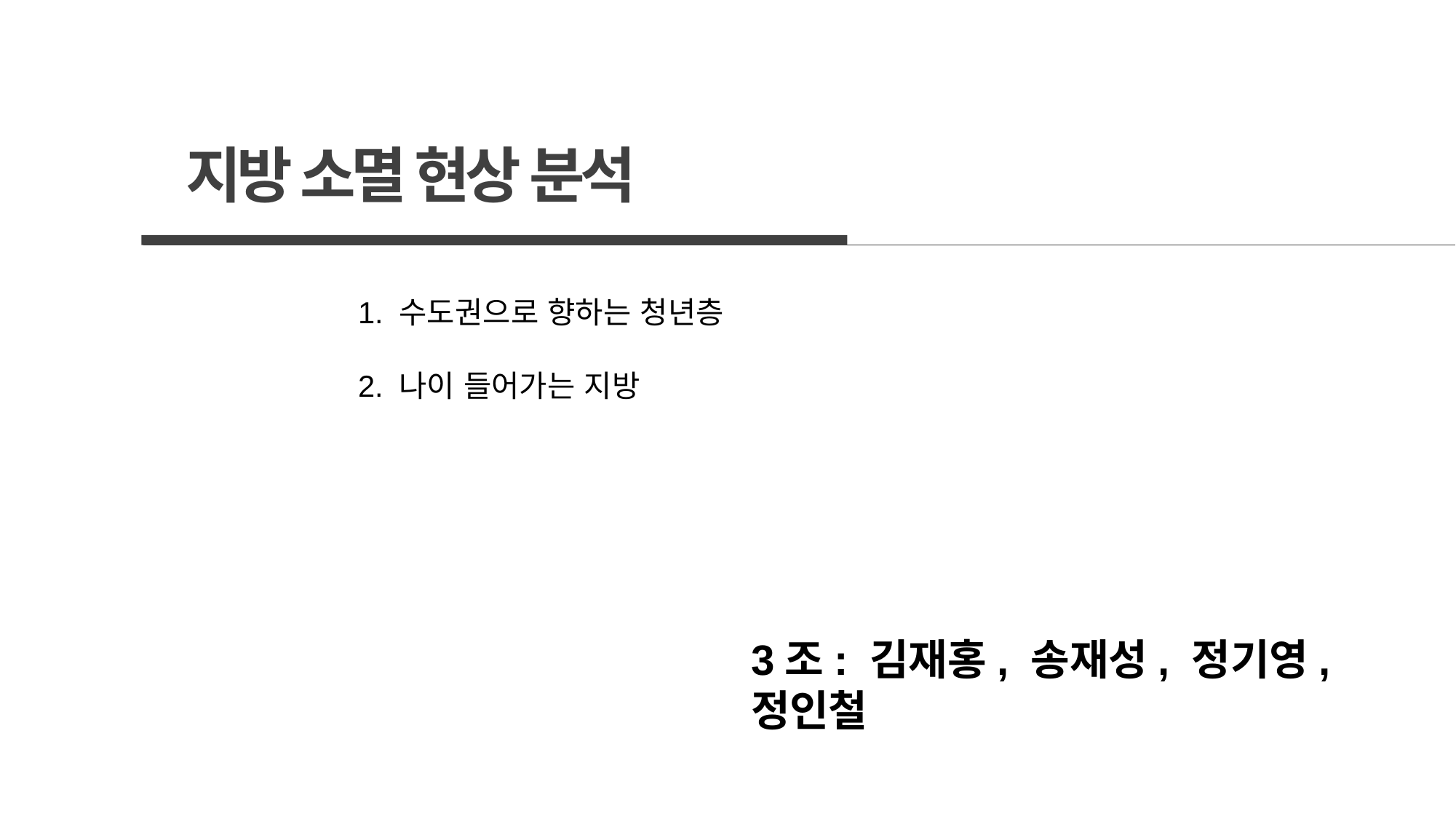

지방 소멸 현상 분석

수도권으로 향하는 청년층

나이 들어가는 지방
3조: 김재홍, 송재성, 정기영, 정인철